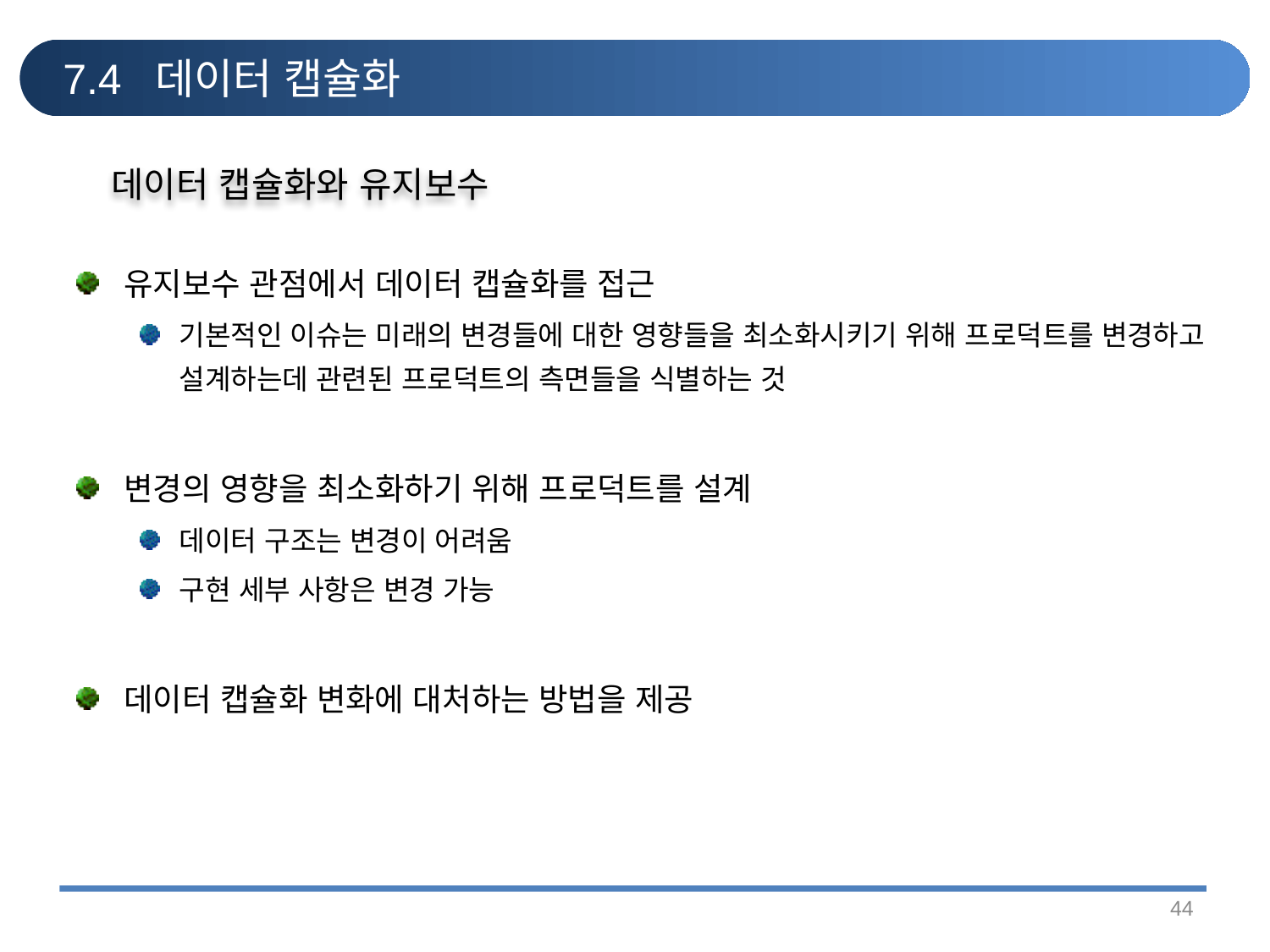

# 7.4  데이터 캡슐화
데이터 캡슐화와 유지보수
유지보수 관점에서 데이터 캡슐화를 접근
기본적인 이슈는 미래의 변경들에 대한 영향들을 최소화시키기 위해 프로덕트를 변경하고 설계하는데 관련된 프로덕트의 측면들을 식별하는 것

변경의 영향을 최소화하기 위해 프로덕트를 설계
데이터 구조는 변경이 어려움
구현 세부 사항은 변경 가능

데이터 캡슐화 변화에 대처하는 방법을 제공
44